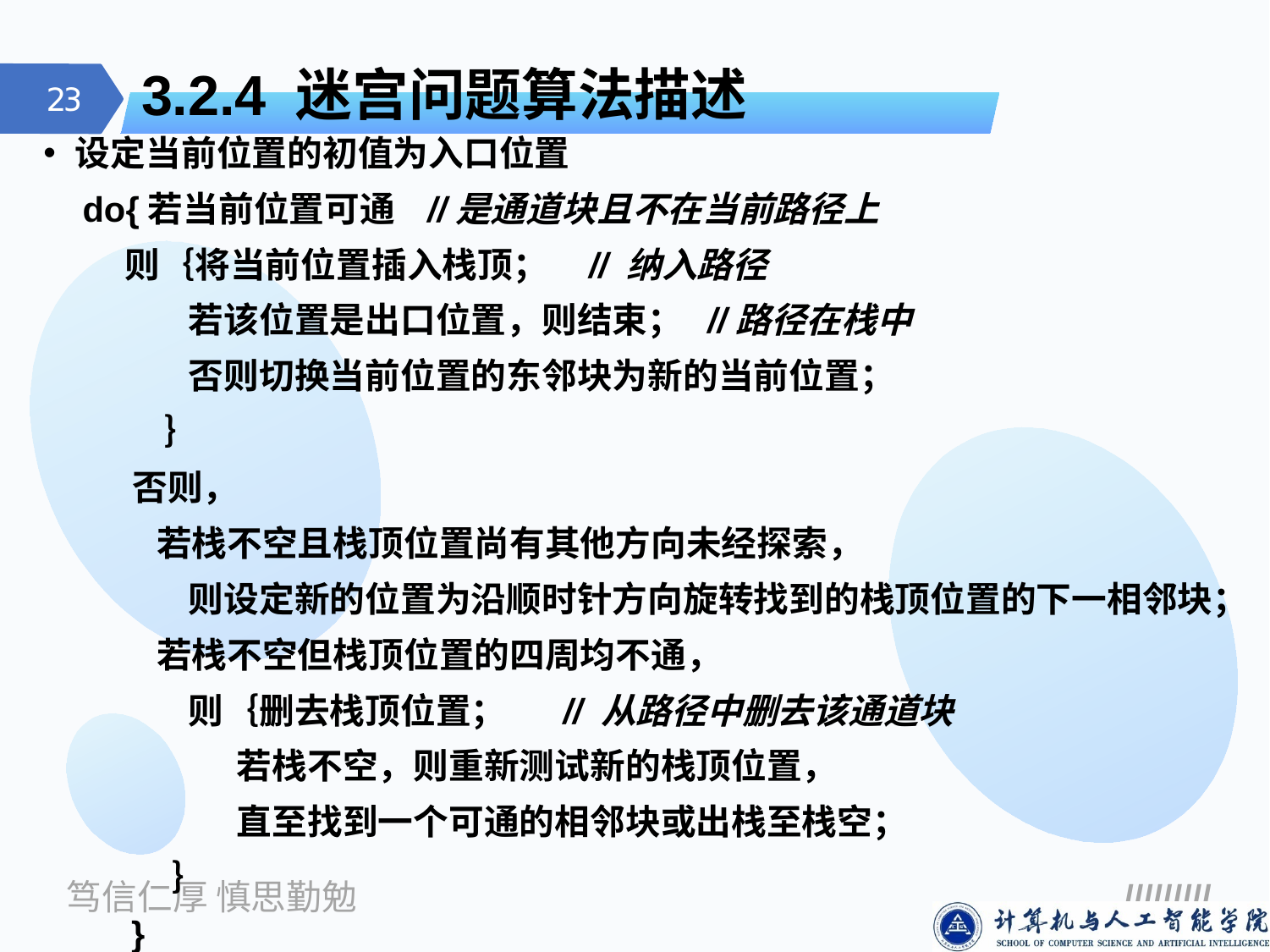

# 3.2.4 迷宫问题算法描述
设定当前位置的初值为入口位置
    do{若当前位置可通   //是通道块且不在当前路径上
         则｛将当前位置插入栈顶；    // 纳入路径
                 若该位置是出口位置，则结束；  //路径在栈中
                 否则切换当前位置的东邻块为新的当前位置；
              ｝
          否则，
             若栈不空且栈顶位置尚有其他方向未经探索，
                 则设定新的位置为沿顺时针方向旋转找到的栈顶位置的下一相邻块；
             若栈不空但栈顶位置的四周均不通，
                 则｛删去栈顶位置；      // 从路径中删去该通道块
                       若栈不空，则重新测试新的栈顶位置，
                       直至找到一个可通的相邻块或出栈至栈空；
               ｝
         }